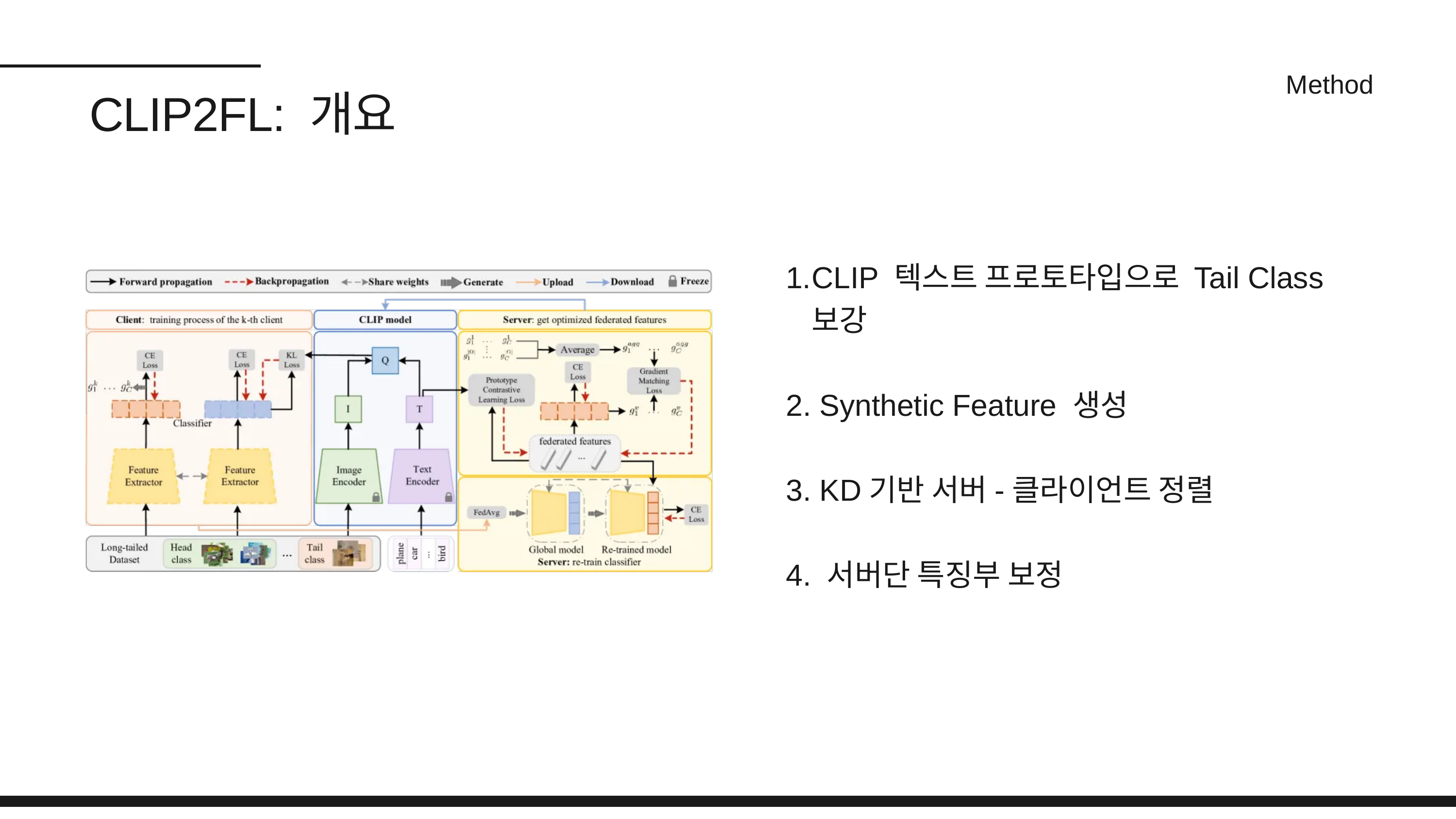

Method

CLIP2FL: 개요
CLIP 텍스트 프로토타입으로 Tail Class 보강

2. Synthetic Feature 생성

3. KD기반 서버-클라이언트 정렬

4. 서버단 특징부 보정